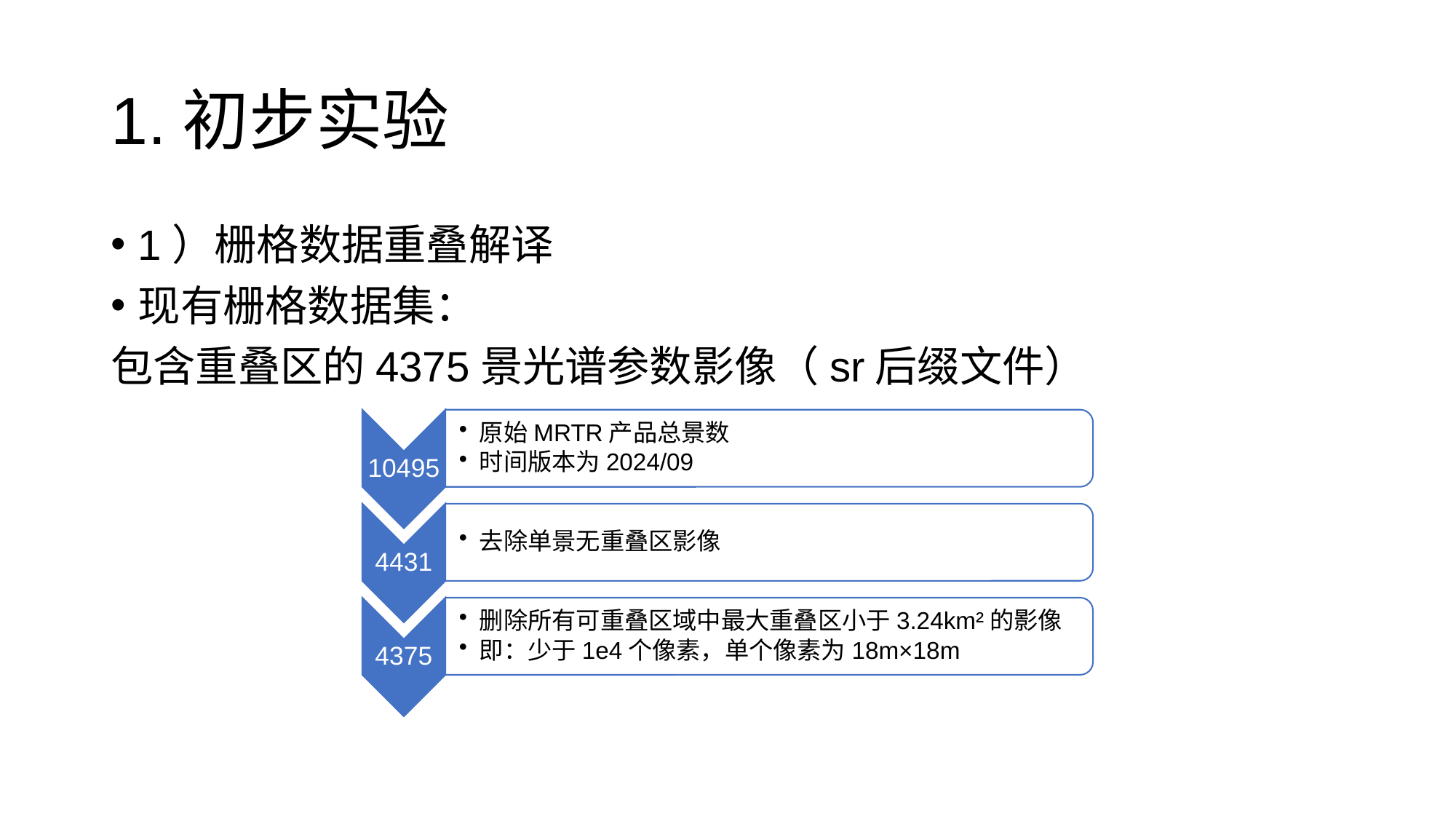

# 1.初步实验
1）栅格数据重叠解译
现有栅格数据集：
包含重叠区的4375景光谱参数影像（sr后缀文件）
10495
原始MRTR产品总景数
时间版本为2024/09
4431
去除单景无重叠区影像
4375
删除所有可重叠区域中最大重叠区小于3.24km²的影像
即：少于1e4个像素，单个像素为18m×18m